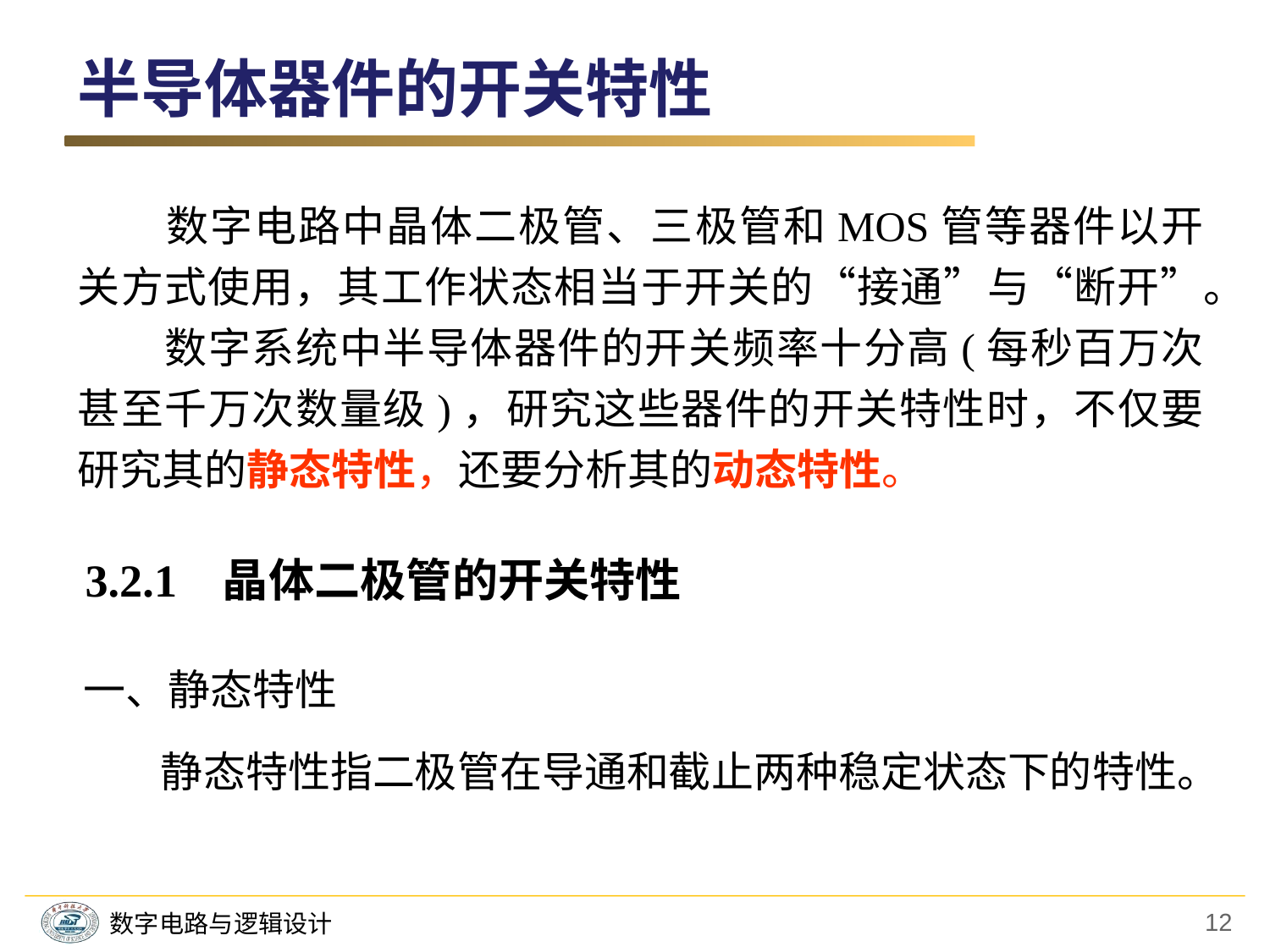

# 半导体器件的开关特性
　　数字电路中晶体二极管、三极管和MOS管等器件以开关方式使用，其工作状态相当于开关的“接通”与“断开”。
　　数字系统中半导体器件的开关频率十分高(每秒百万次甚至千万次数量级)，研究这些器件的开关特性时，不仅要研究其的静态特性，还要分析其的动态特性。
3.2.1   晶体二极管的开关特性
一、静态特性
　　静态特性指二极管在导通和截止两种稳定状态下的特性。
12
数字电路与逻辑设计